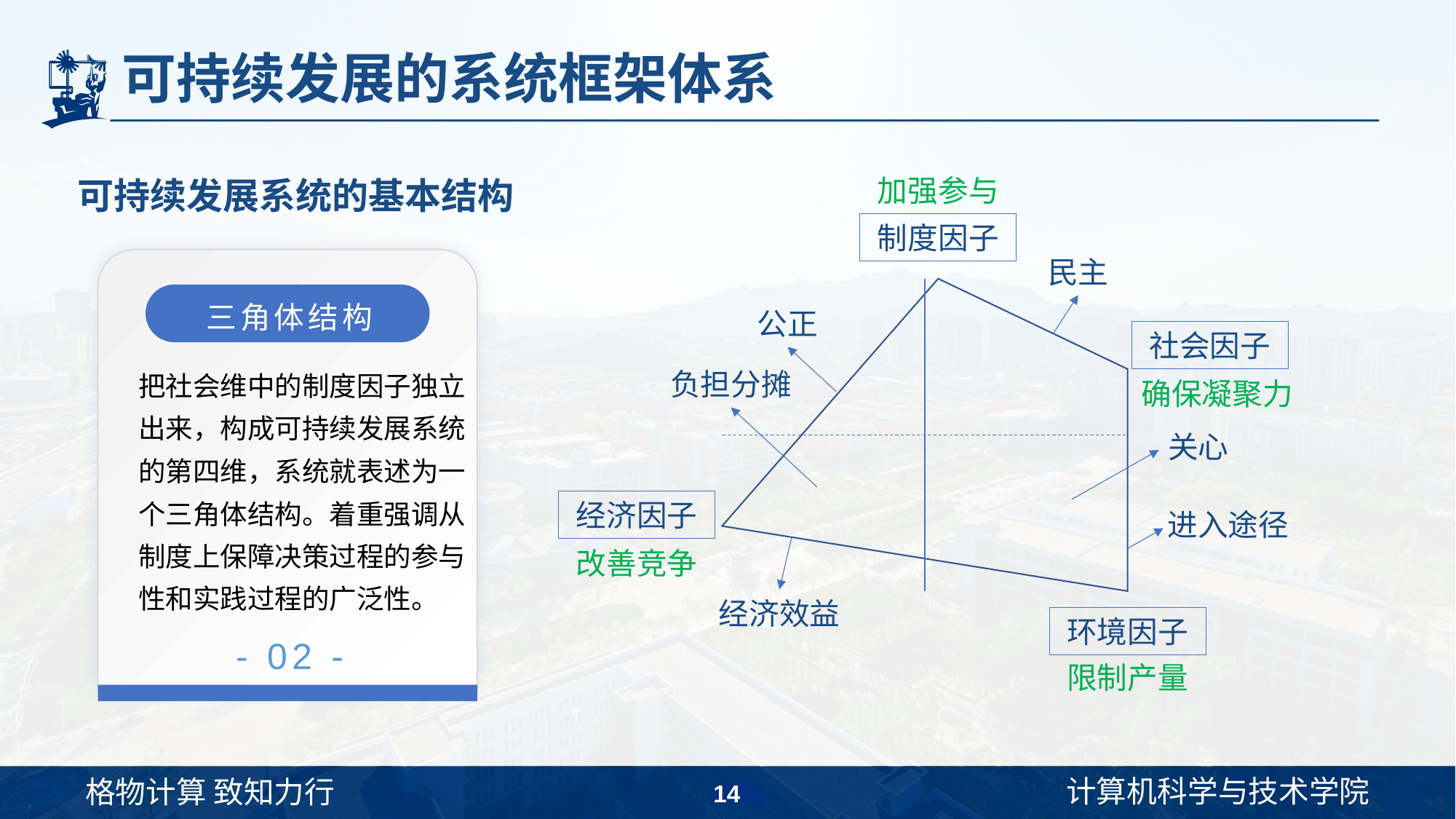

# 可持续发展的系统框架体系
可持续发展系统的基本结构
加强参与
制度因子
民主

公正
社会因子
负担分摊
确保凝聚力
关心
经济因子
进入途径
改善竞争
经济效益
环境因子
限制产量

三角体结构
把社会维中的制度因子独立出来，构成可持续发展系统的第四维，系统就表述为一个三角体结构。着重强调从制度上保障决策过程的参与性和实践过程的广泛性。
- 02 -

14